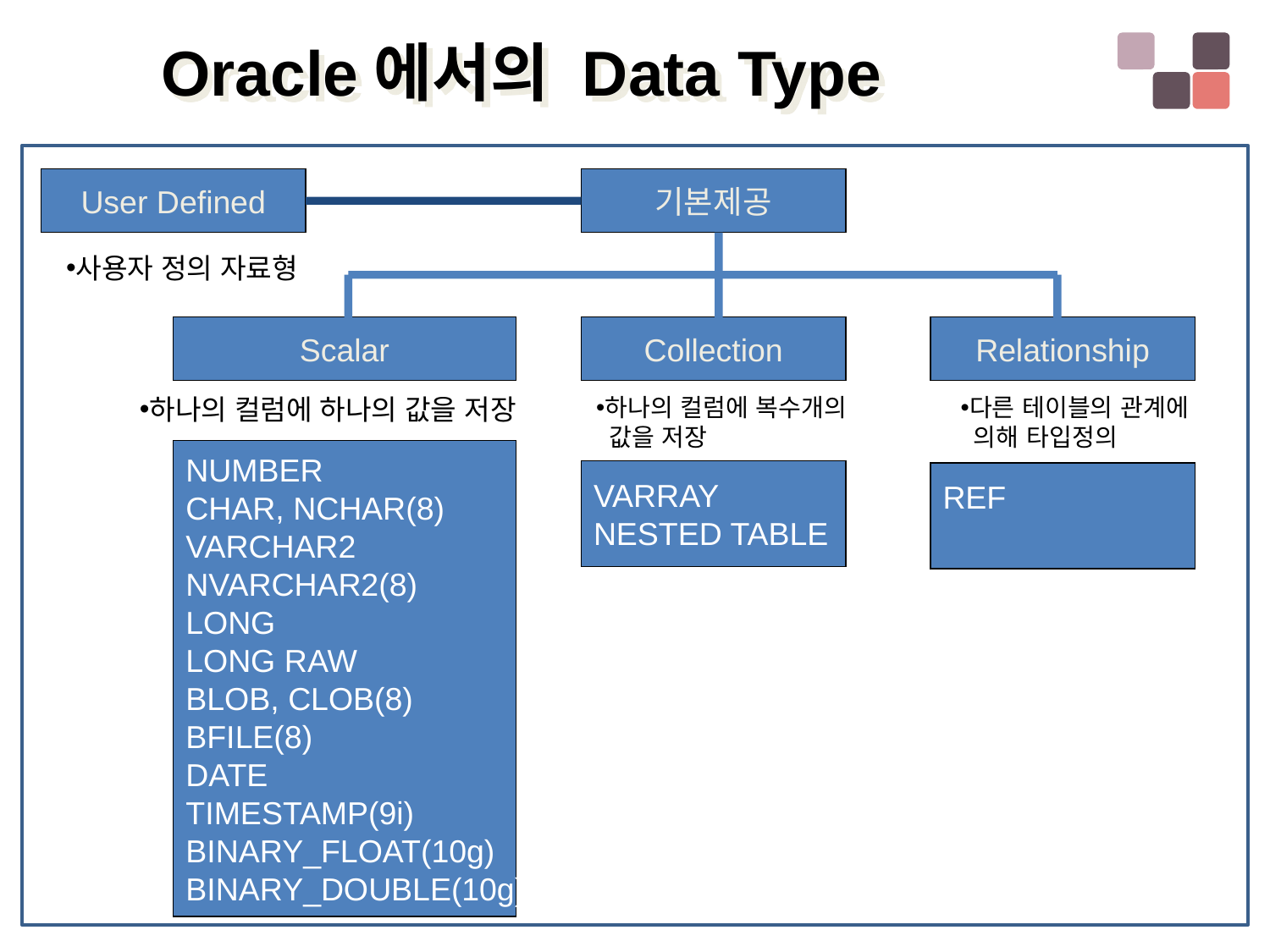

Oracle에서의 Data Type

User Defined
기본제공

사용자 정의 자료형

Scalar
Collection
Relationship
하나의 컬럼에 하나의 값을 저장
하나의 컬럼에 복수개의
 값을 저장
다른 테이블의 관계에
 의해 타입정의
NUMBER
CHAR, NCHAR(8)
VARCHAR2
NVARCHAR2(8)
LONG
LONG RAW
BLOB, CLOB(8)
BFILE(8)
DATE
TIMESTAMP(9i)
BINARY_FLOAT(10g)
BINARY_DOUBLE(10g)
VARRAY
NESTED TABLE
REF